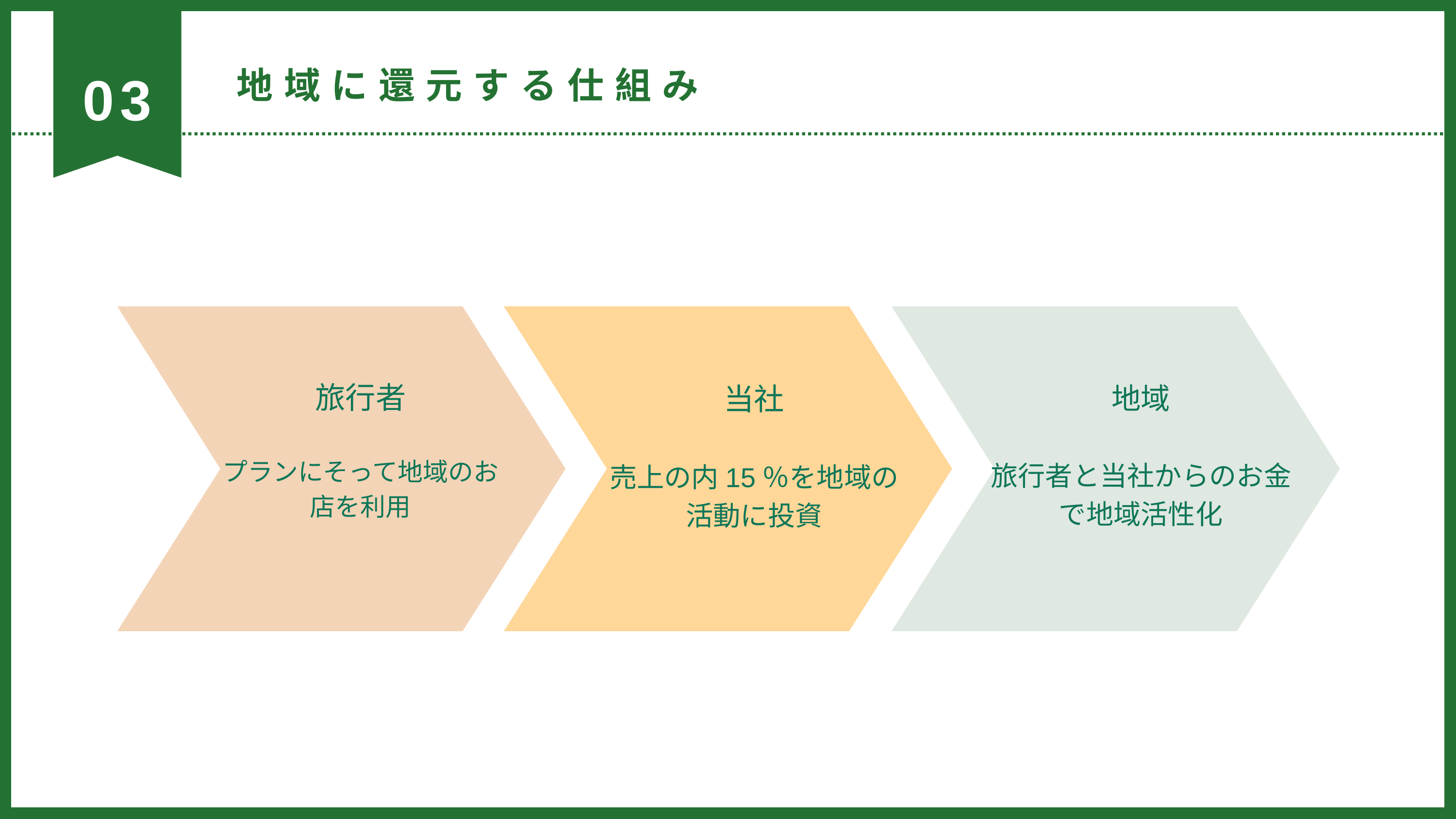

03
地域に還元する仕組み

旅行者

プランにそって地域のお店を利用
当社

売上の内15％を地域の
活動に投資
地域

旅行者と当社からのお金で地域活性化